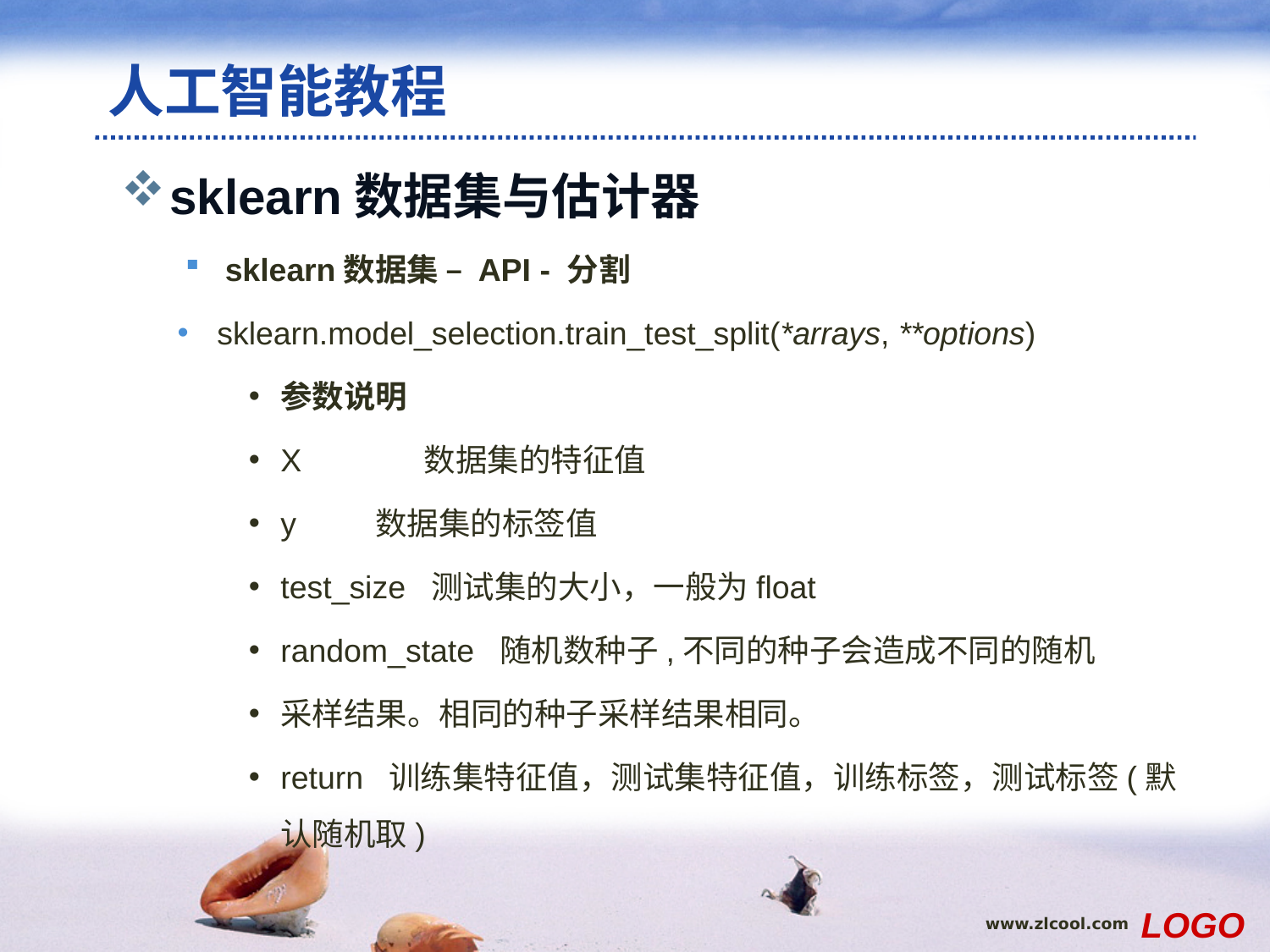

# 人工智能教程
sklearn数据集与估计器
sklearn数据集 – API - 分割
sklearn.model_selection.train_test_split(*arrays, **options)
参数说明
X	 数据集的特征值
y        数据集的标签值
test_size  测试集的大小，一般为float
random_state  随机数种子,不同的种子会造成不同的随机
采样结果。相同的种子采样结果相同。
return  训练集特征值，测试集特征值，训练标签，测试标签(默认随机取)

范例
LOGO
www.zlcool.com